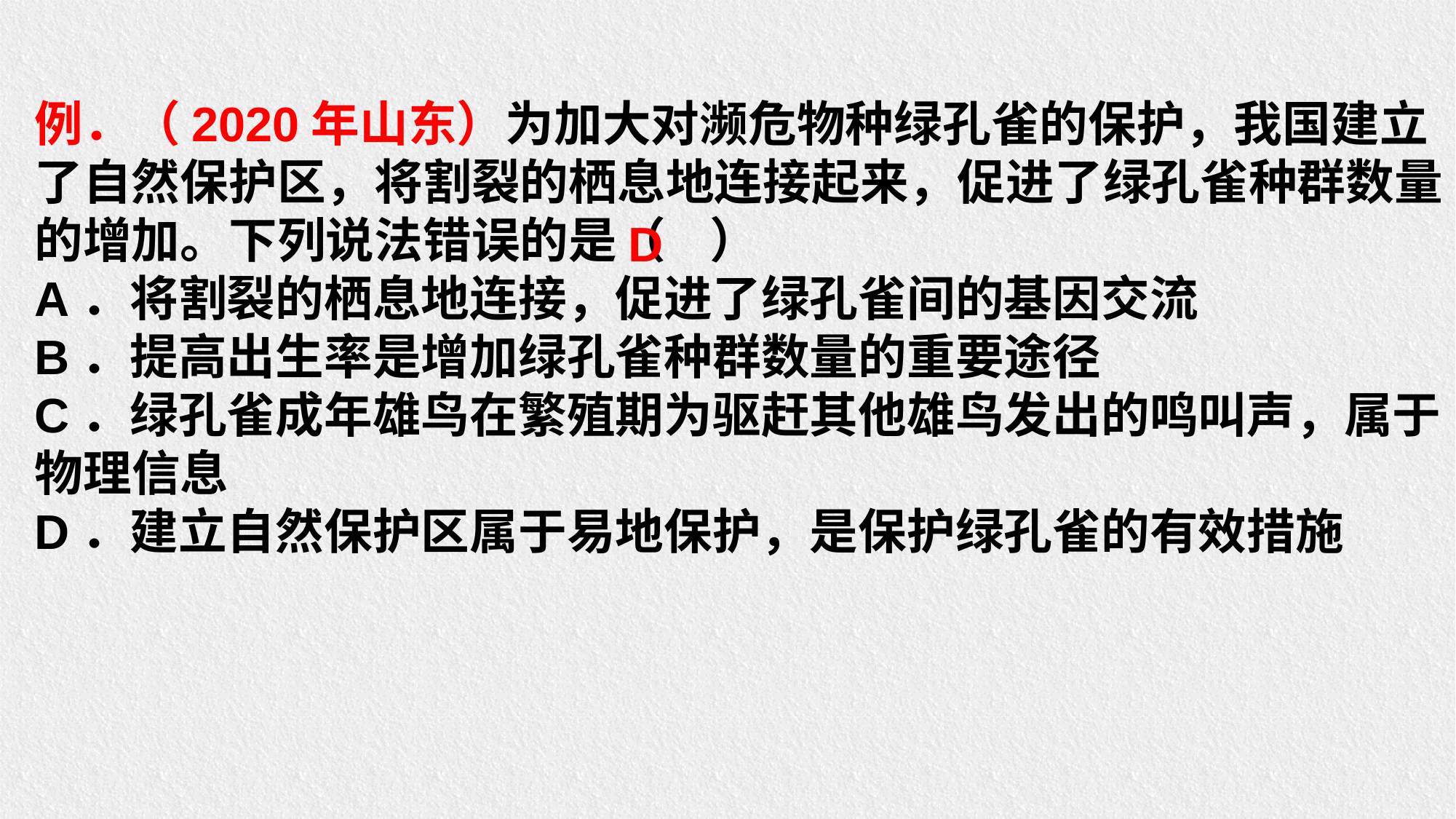

例．（2020年山东）为加大对濒危物种绿孔雀的保护，我国建立了自然保护区，将割裂的栖息地连接起来，促进了绿孔雀种群数量的增加。下列说法错误的是（    ）
A．将割裂的栖息地连接，促进了绿孔雀间的基因交流
B．提高出生率是增加绿孔雀种群数量的重要途径
C．绿孔雀成年雄鸟在繁殖期为驱赶其他雄鸟发出的鸣叫声，属于物理信息
D．建立自然保护区属于易地保护，是保护绿孔雀的有效措施

D